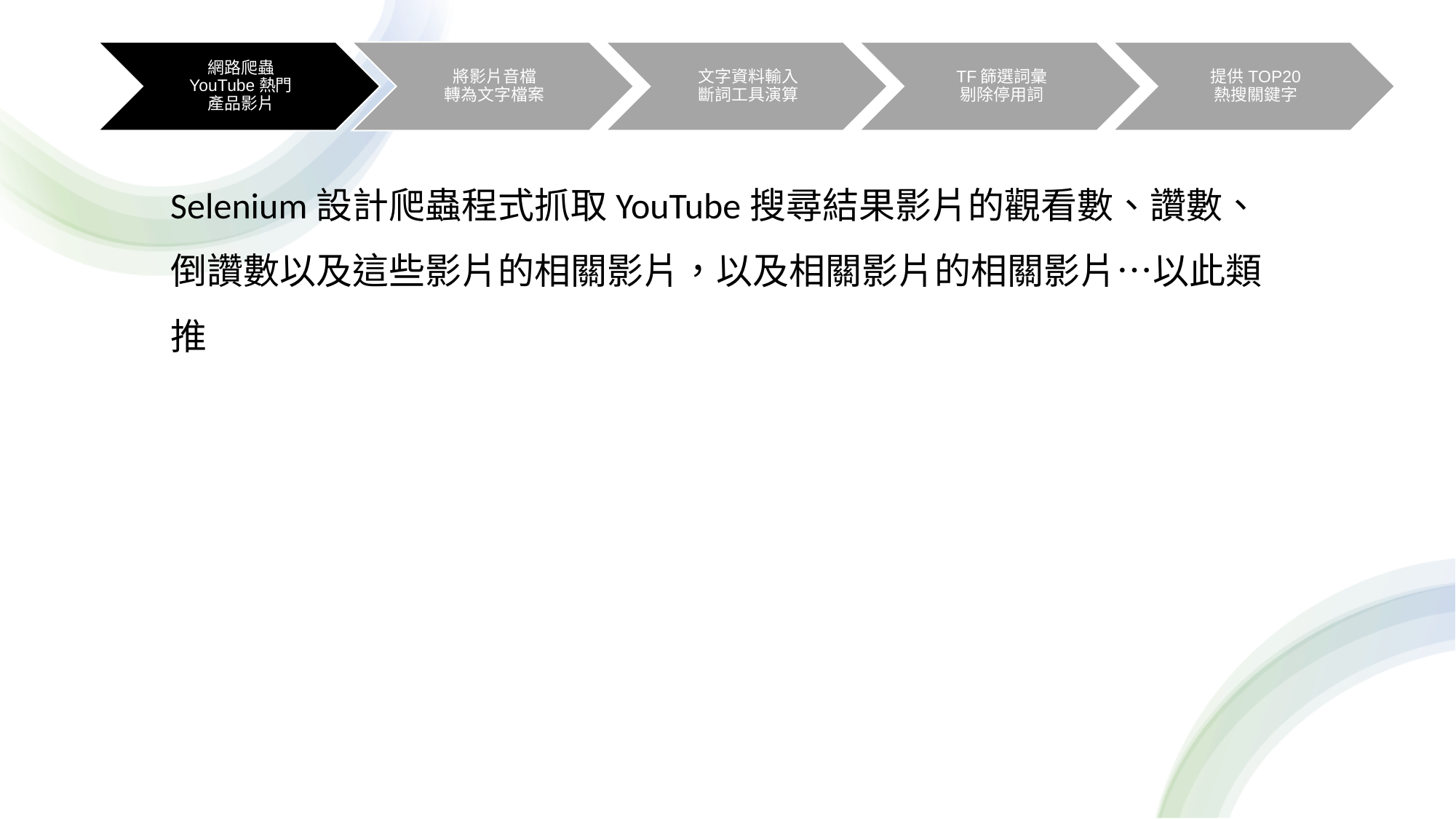

網路爬蟲
YouTube熱門
產品影片
將影片音檔
轉為文字檔案
文字資料輸入
斷詞工具演算
TF篩選詞彙
剔除停用詞
提供TOP20
熱搜關鍵字
Selenium設計爬蟲程式抓取YouTube搜尋結果影片的觀看數、讚數、倒讚數以及這些影片的相關影片，以及相關影片的相關影片…以此類推